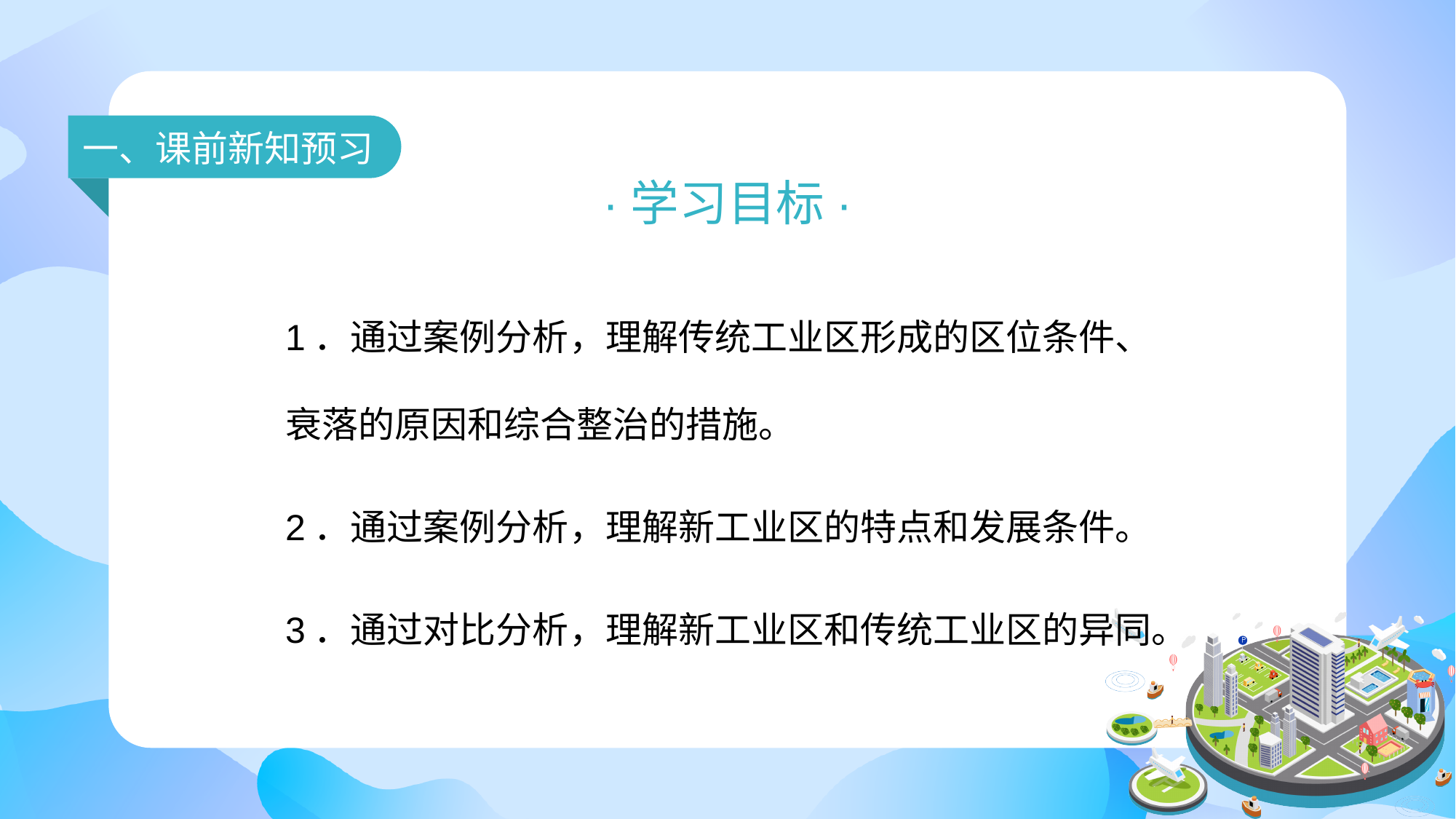

一、课前新知预习
·学习目标·
1．通过案例分析，理解传统工业区形成的区位条件、衰落的原因和综合整治的措施。
2．通过案例分析，理解新工业区的特点和发展条件。
3．通过对比分析，理解新工业区和传统工业区的异同。